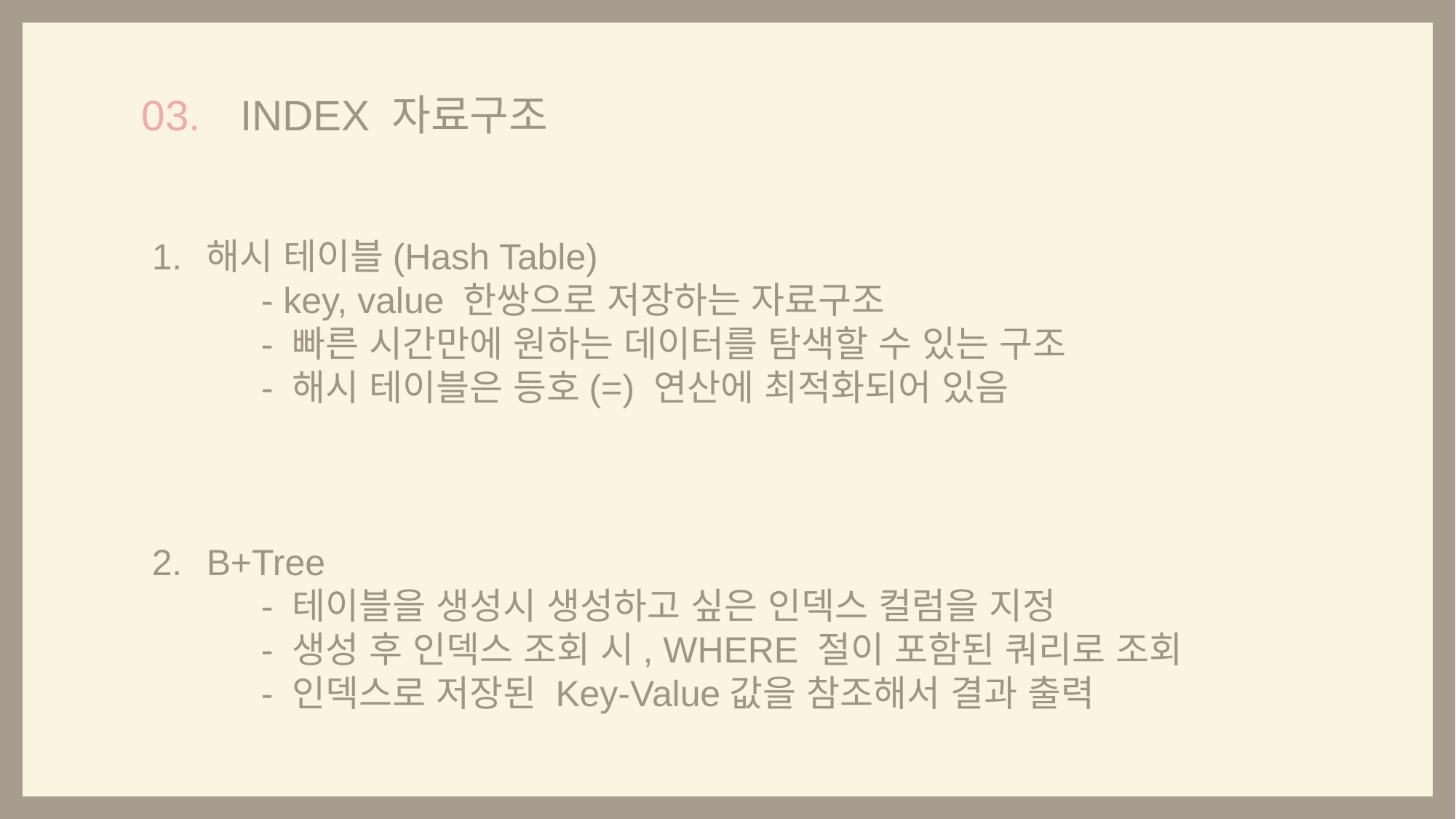

INDEX 자료구조
03.
해시 테이블(Hash Table)
	- key, value 한쌍으로 저장하는 자료구조
	- 빠른 시간만에 원하는 데이터를 탐색할 수 있는 구조
	- 해시 테이블은 등호(=) 연산에 최적화되어 있음

B+Tree
	- 테이블을 생성시 생성하고 싶은 인덱스 컬럼을 지정
	- 생성 후 인덱스 조회 시, WHERE 절이 포함된 쿼리로 조회
	- 인덱스로 저장된 Key-Value값을 참조해서 결과 출력